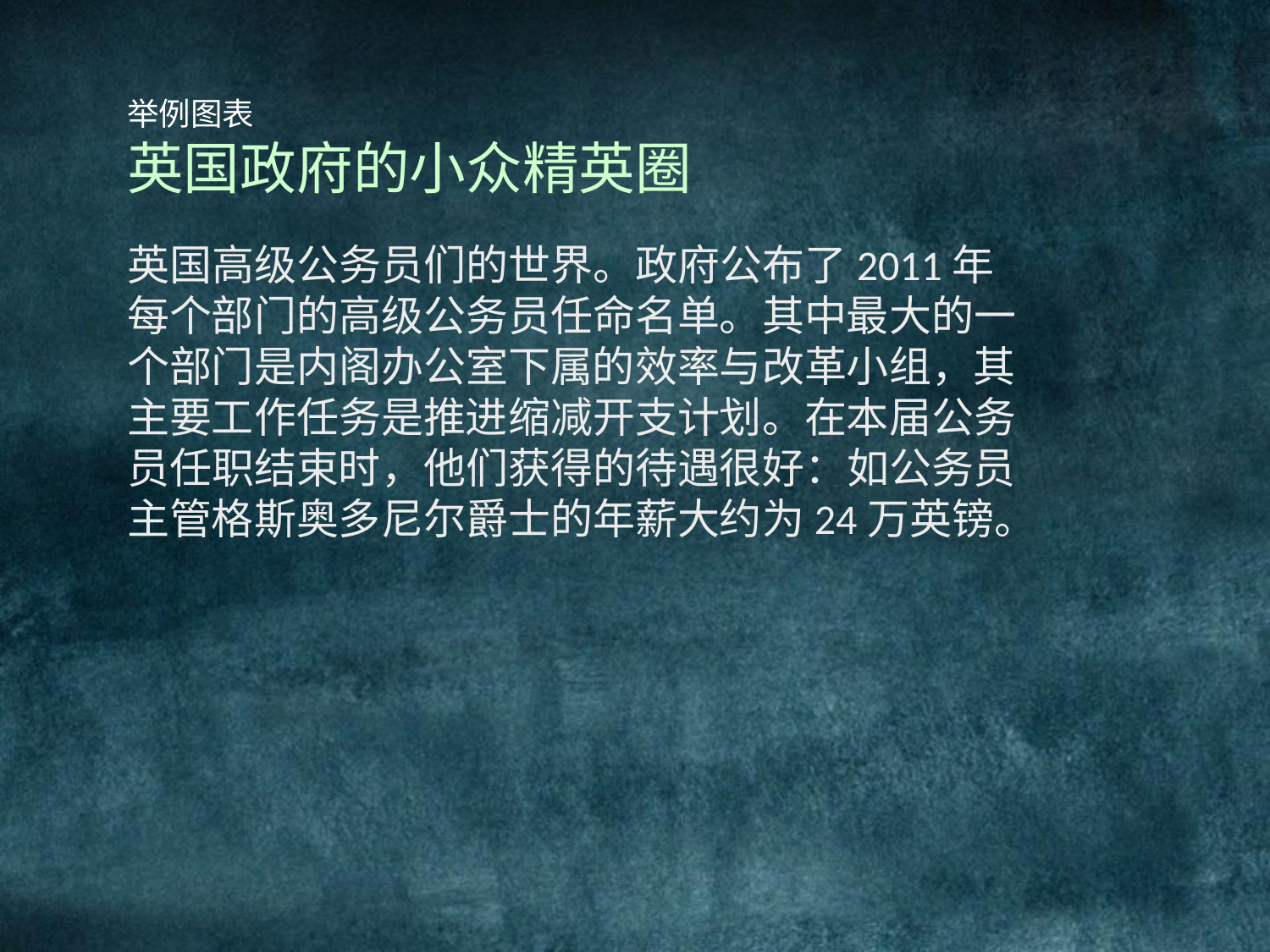

举例图表
英国政府的小众精英圈

英国高级公务员们的世界。政府公布了2011年每个部门的高级公务员任命名单。其中最大的一个部门是内阁办公室下属的效率与改革小组，其主要工作任务是推进缩减开支计划。在本届公务员任职结束时，他们获得的待遇很好：如公务员主管格斯奥多尼尔爵士的年薪大约为24万英镑。